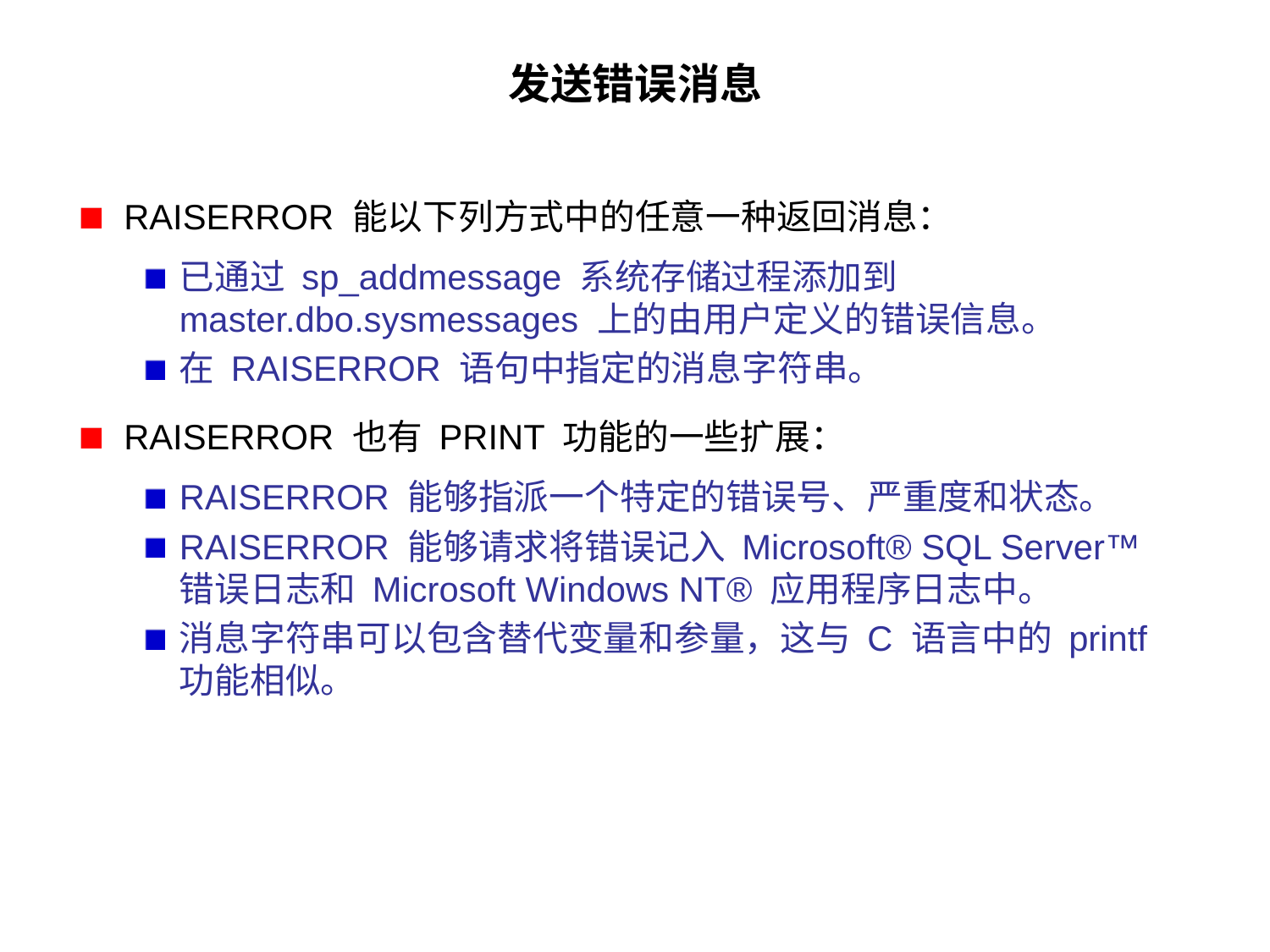

# 发送错误消息
RAISERROR 能以下列方式中的任意一种返回消息：
已通过 sp_addmessage 系统存储过程添加到 master.dbo.sysmessages 上的由用户定义的错误信息。
在 RAISERROR 语句中指定的消息字符串。
RAISERROR 也有 PRINT 功能的一些扩展：
RAISERROR 能够指派一个特定的错误号、严重度和状态。
RAISERROR 能够请求将错误记入 Microsoft® SQL Server™ 错误日志和 Microsoft Windows NT® 应用程序日志中。
消息字符串可以包含替代变量和参量，这与 C 语言中的 printf 功能相似。